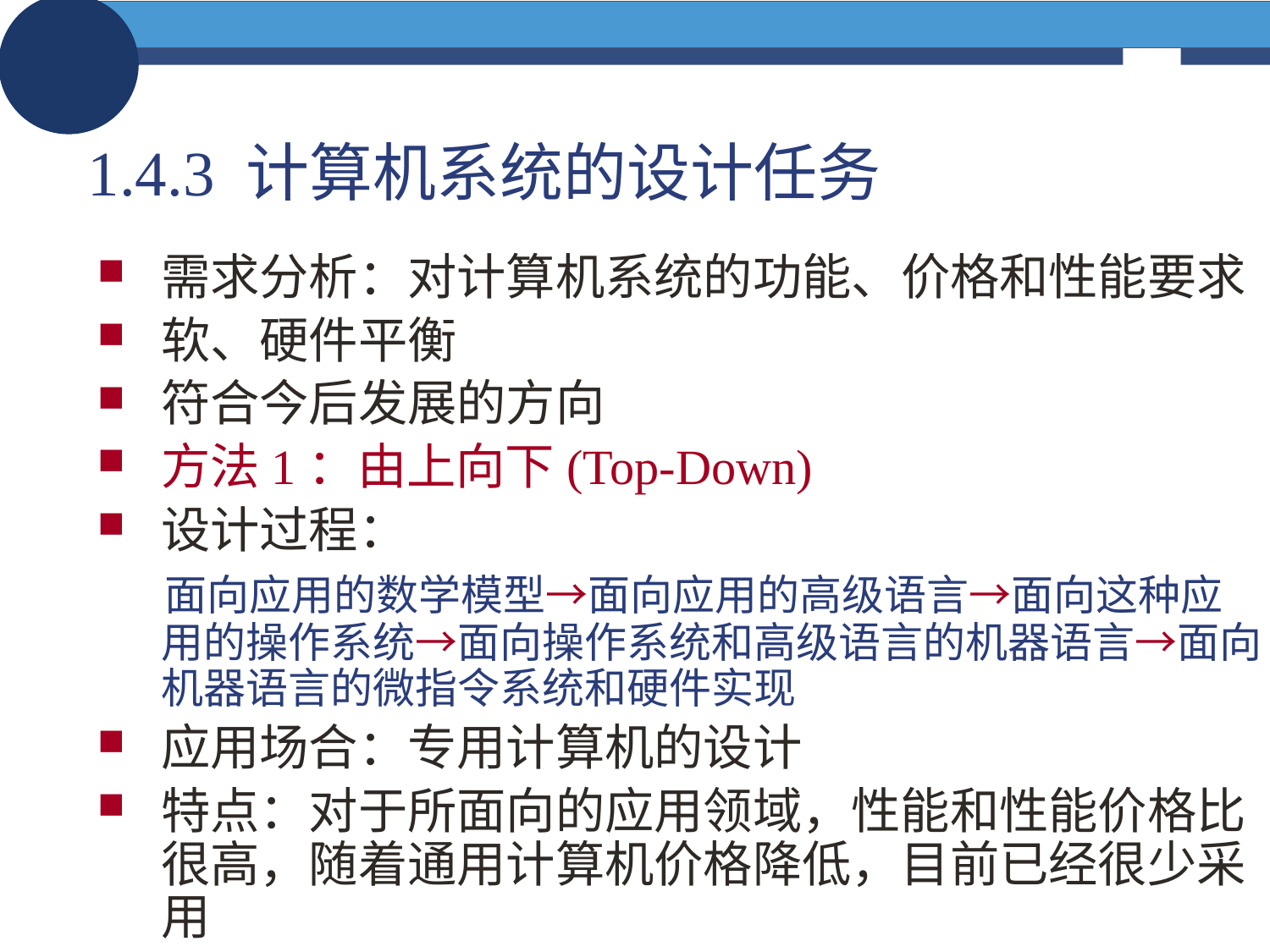

# 1.4.3 计算机系统的设计任务
需求分析：对计算机系统的功能、价格和性能要求
软、硬件平衡
符合今后发展的方向
方法1：由上向下(Top-Down)
设计过程：
     面向应用的数学模型→面向应用的高级语言→面向这种应用的操作系统→面向操作系统和高级语言的机器语言→面向机器语言的微指令系统和硬件实现
应用场合：专用计算机的设计
特点：对于所面向的应用领域，性能和性能价格比很高，随着通用计算机价格降低，目前已经很少采用